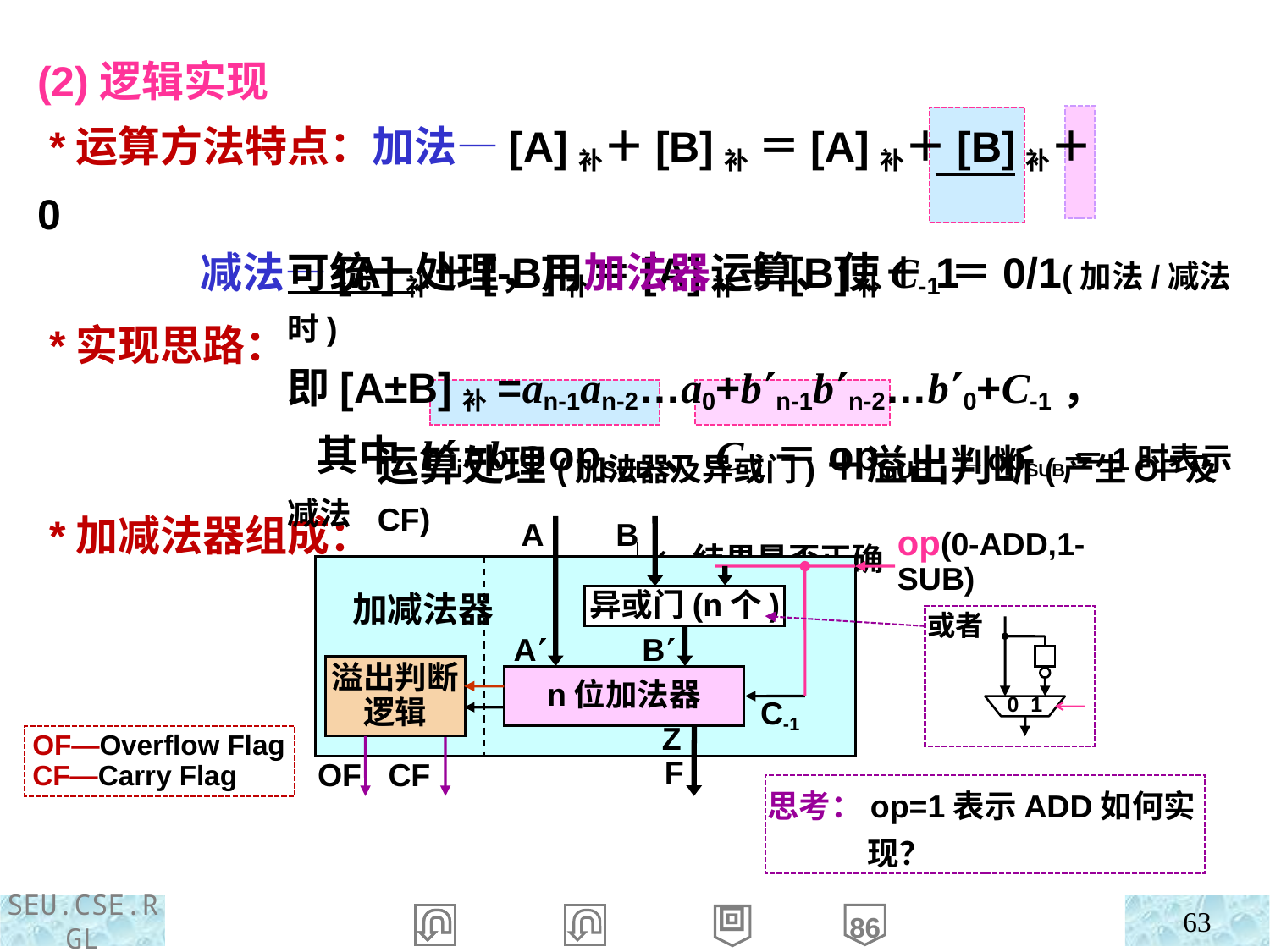

(2)逻辑实现
 *运算方法特点：加法—[A]补＋[B]补 ＝[A]补＋[B]补＋ 0
                减法—[A]补＋[-B]补＝[A]补＋[B]补＋ 1
 *实现思路：

 *加减法器组成：

可统一处理，用加法器运算、使C-1＝0/1(加法/减法时)
即[A±B]补=an-1an-2…a0+b′n-1b′n-2…b′0+C-1，
  其中 b′i=bi⊕opSUB、C-1＝opSUB  ←opSUB＝1时表示减法

运算处理(加法器及异或门)＋溢出判断(产生OF及CF)
                                  └←结果是否正确
B
A

op(0-ADD,1-SUB)
  加减法器

异或门(n个)

A′
B′
溢出判断逻辑
n位加法器

C-1

Z

OF   CF
F
或者

0  1

OF—Overflow Flag
CF—Carry Flag
思考：op=1表示ADD如何实现？
63

86

回